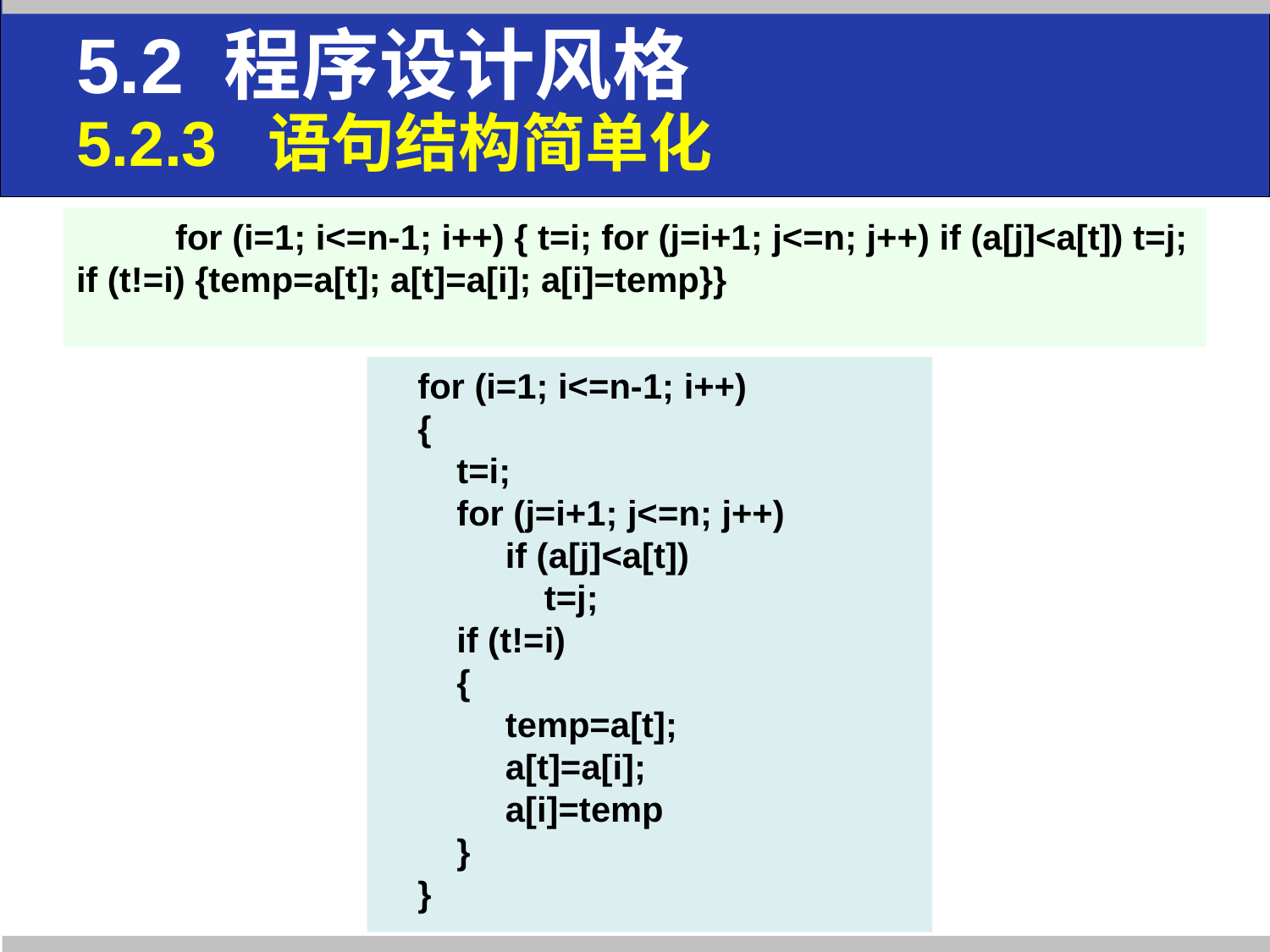

# 5.2 程序设计风格 5.2.3  语句结构简单化
for (i=1; i<=n-1; i++) { t=i; for (j=i+1; j<=n; j++) if (a[j]<a[t]) t=j; if (t!=i) {temp=a[t]; a[t]=a[i]; a[i]=temp}}

for (i=1; i<=n-1; i++)
{
    t=i;
    for (j=i+1; j<=n; j++)
         if (a[j]<a[t])
             t=j;
    if (t!=i)
    {
         temp=a[t];
         a[t]=a[i];
         a[i]=temp
    }
}

662